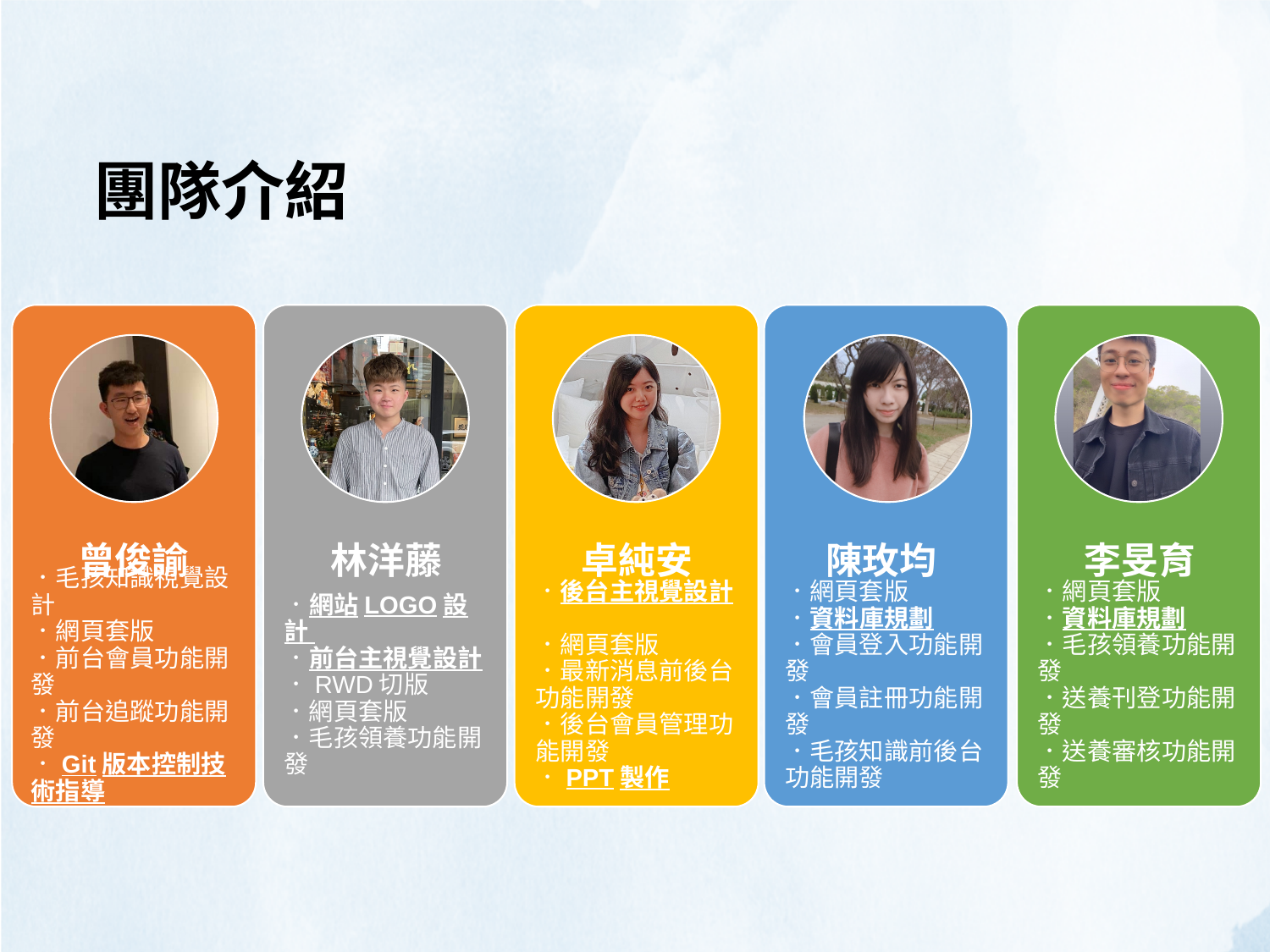

團隊介紹
．毛孩知識視覺設計
．網頁套版
．前台會員功能開發
．前台追蹤功能開發
．Git版本控制技術指導
．網站LOGO設計
．前台主視覺設計
．RWD切版
．網頁套版
．毛孩領養功能開發
．後台主視覺設計
．網頁套版
．最新消息前後台功能開發
．後台會員管理功能開發
．PPT製作
．網頁套版
．資料庫規劃
．會員登入功能開發
．會員註冊功能開發
．毛孩知識前後台功能開發
．網頁套版
．資料庫規劃
．毛孩領養功能開發
．送養刊登功能開發
．送養審核功能開發
李旻育
曾俊諭
林洋藤
卓純安
陳玫均